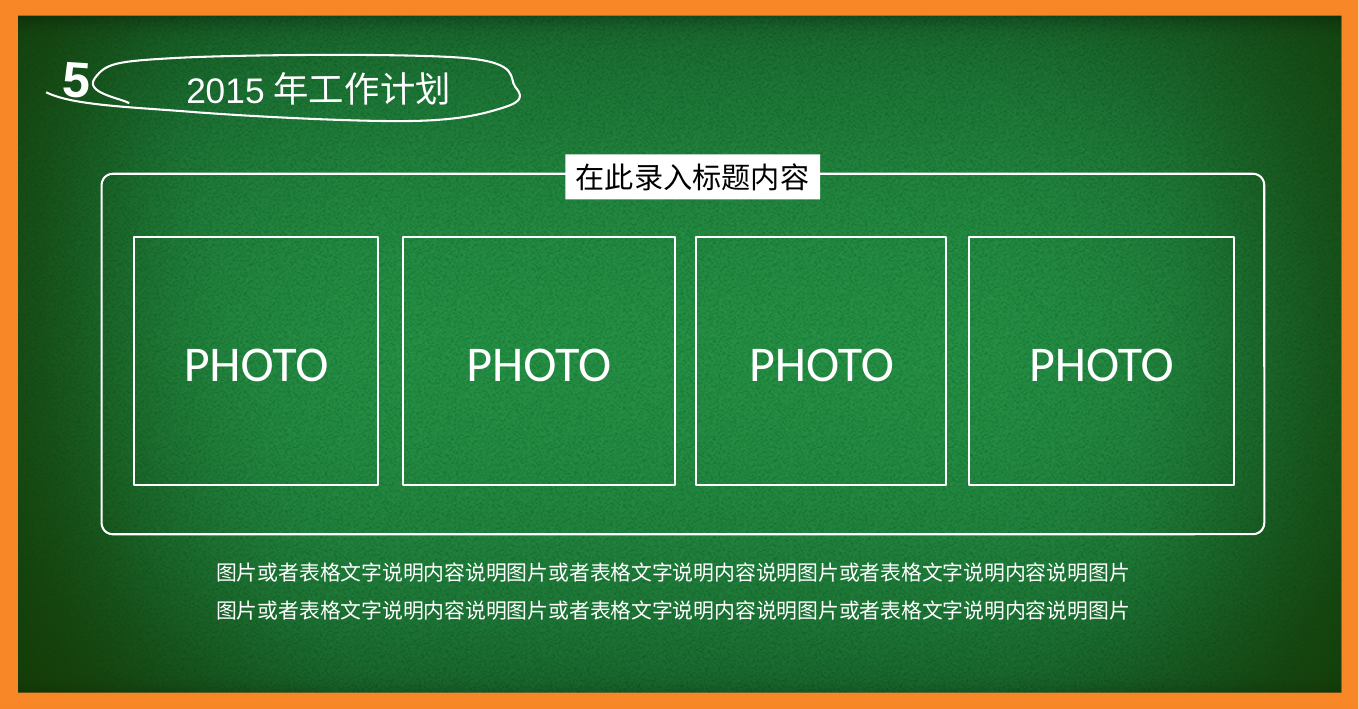

5
2015年工作计划
在此录入标题内容

PHOTO
PHOTO
PHOTO
PHOTO
图片或者表格文字说明内容说明图片或者表格文字说明内容说明图片或者表格文字说明内容说明图片
图片或者表格文字说明内容说明图片或者表格文字说明内容说明图片或者表格文字说明内容说明图片